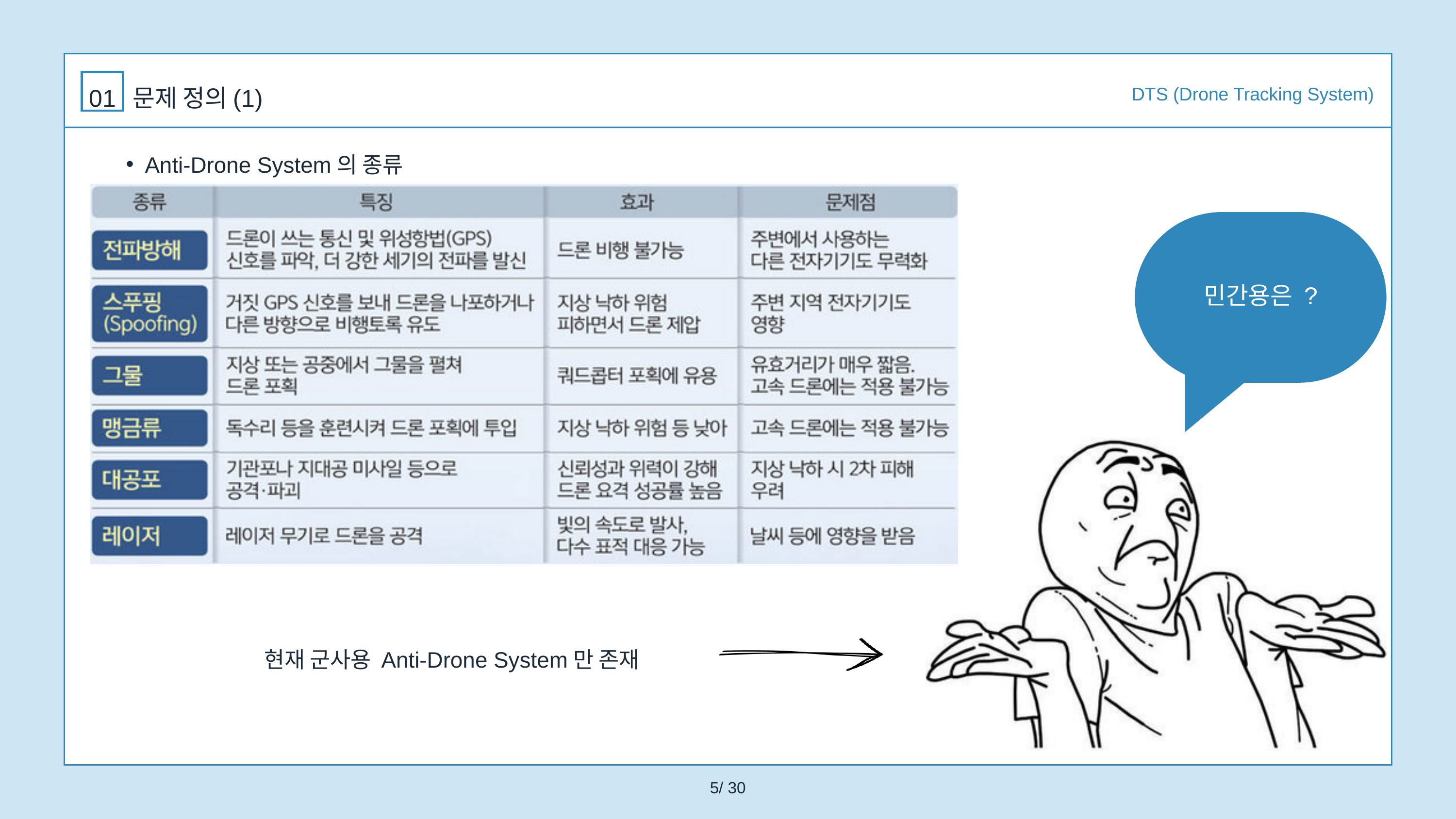

DTS (Drone Tracking System)
01
문제 정의(1)

Anti-Drone System의 종류

민간용은 ?

현재 군사용 Anti-Drone System만 존재
5/ 30